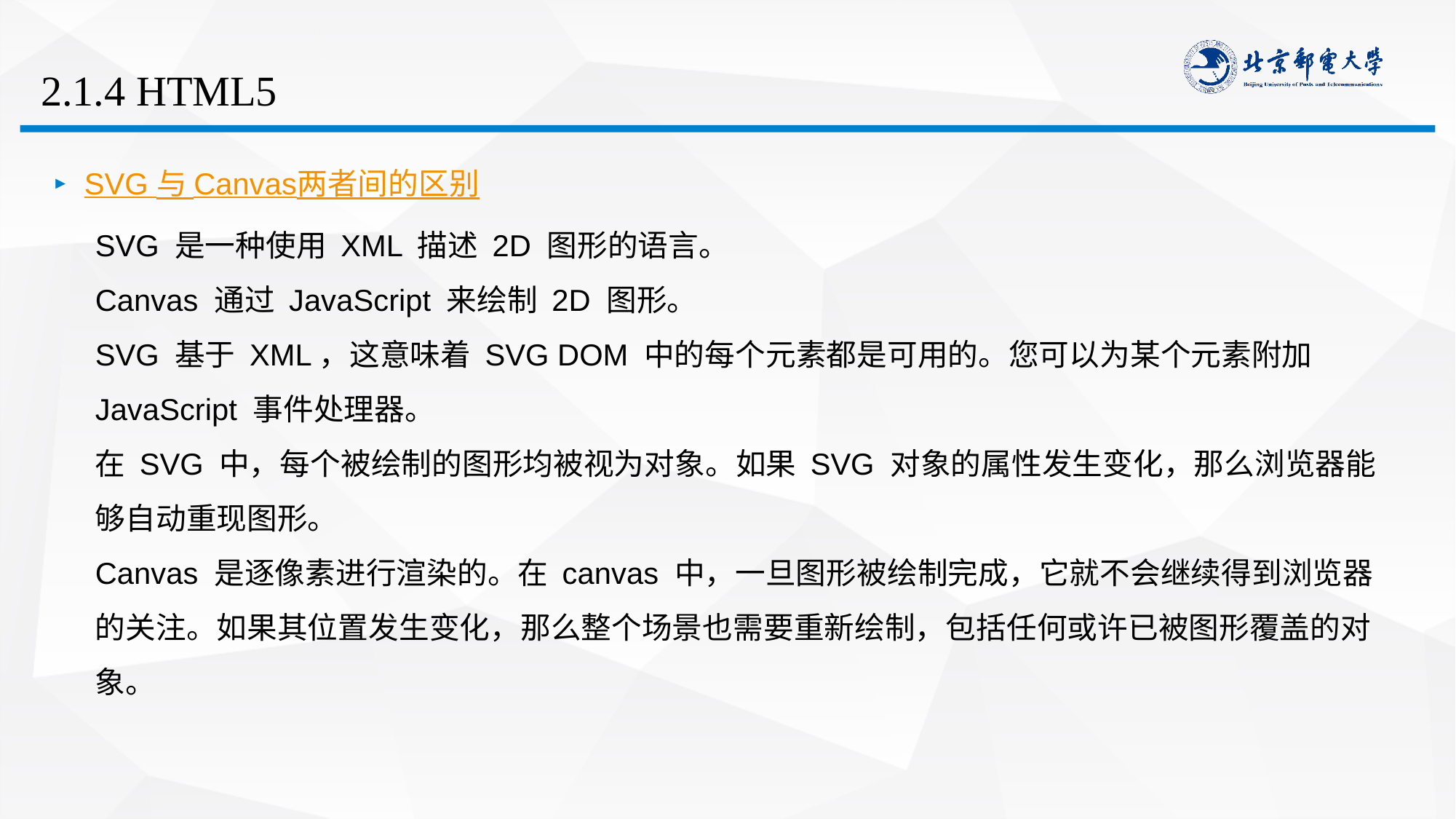

# 2.1.4 HTML5
SVG 与 Canvas两者间的区别
SVG 是一种使用 XML 描述 2D 图形的语言。
Canvas 通过 JavaScript 来绘制 2D 图形。
SVG 基于 XML，这意味着 SVG DOM 中的每个元素都是可用的。您可以为某个元素附加 JavaScript 事件处理器。
在 SVG 中，每个被绘制的图形均被视为对象。如果 SVG 对象的属性发生变化，那么浏览器能够自动重现图形。
Canvas 是逐像素进行渲染的。在 canvas 中，一旦图形被绘制完成，它就不会继续得到浏览器的关注。如果其位置发生变化，那么整个场景也需要重新绘制，包括任何或许已被图形覆盖的对象。